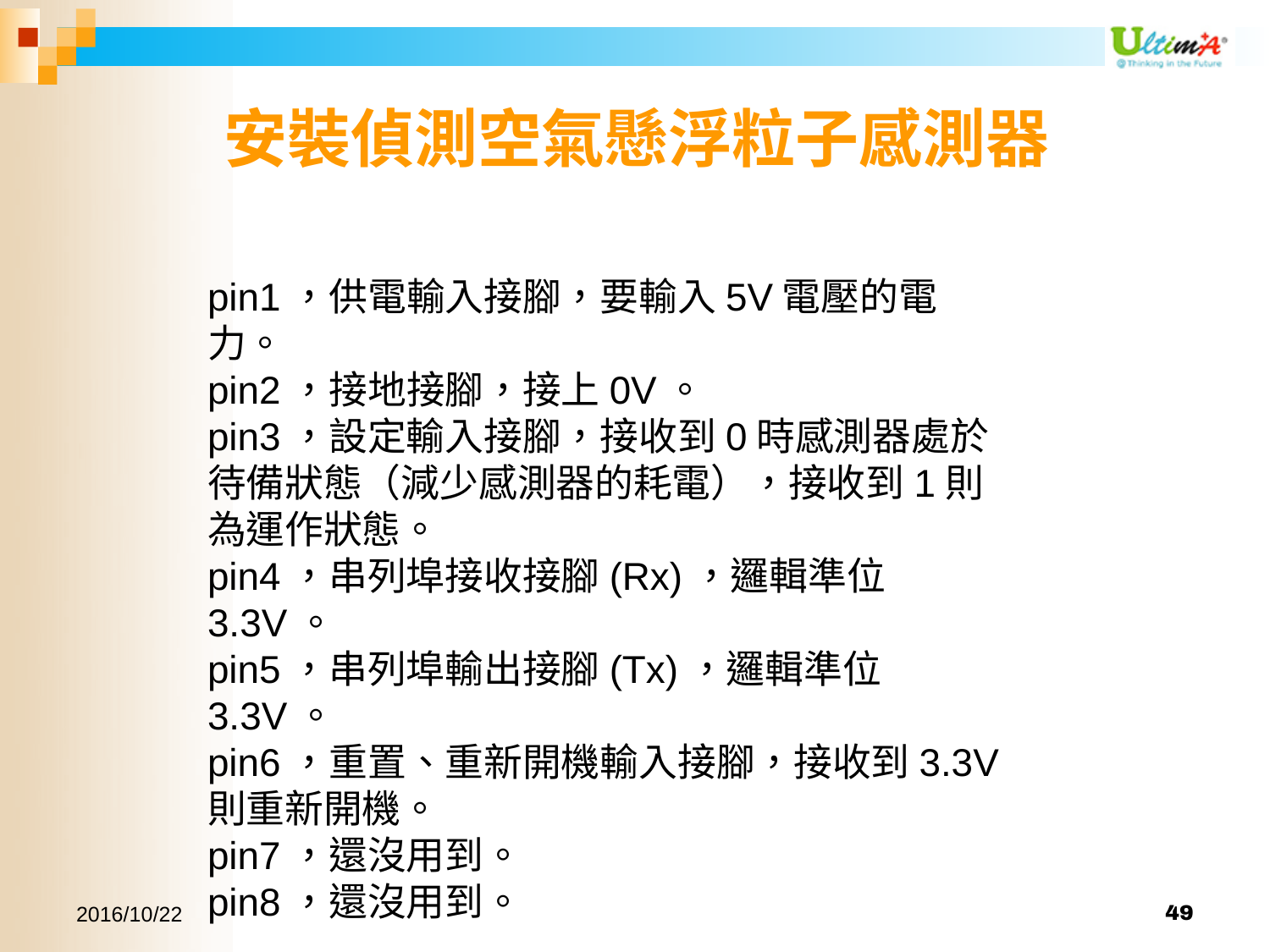

# 安裝偵測空氣懸浮粒子感測器
pin1，供電輸入接腳，要輸入5V電壓的電力。
pin2，接地接腳，接上0V。
pin3，設定輸入接腳，接收到0時感測器處於待備狀態（減少感測器的耗電），接收到1則為運作狀態。
pin4，串列埠接收接腳(Rx)，邏輯準位3.3V。
pin5，串列埠輸出接腳(Tx)，邏輯準位3.3V。
pin6，重置、重新開機輸入接腳，接收到3.3V則重新開機。
pin7，還沒用到。
pin8，還沒用到。
2016/10/22
49